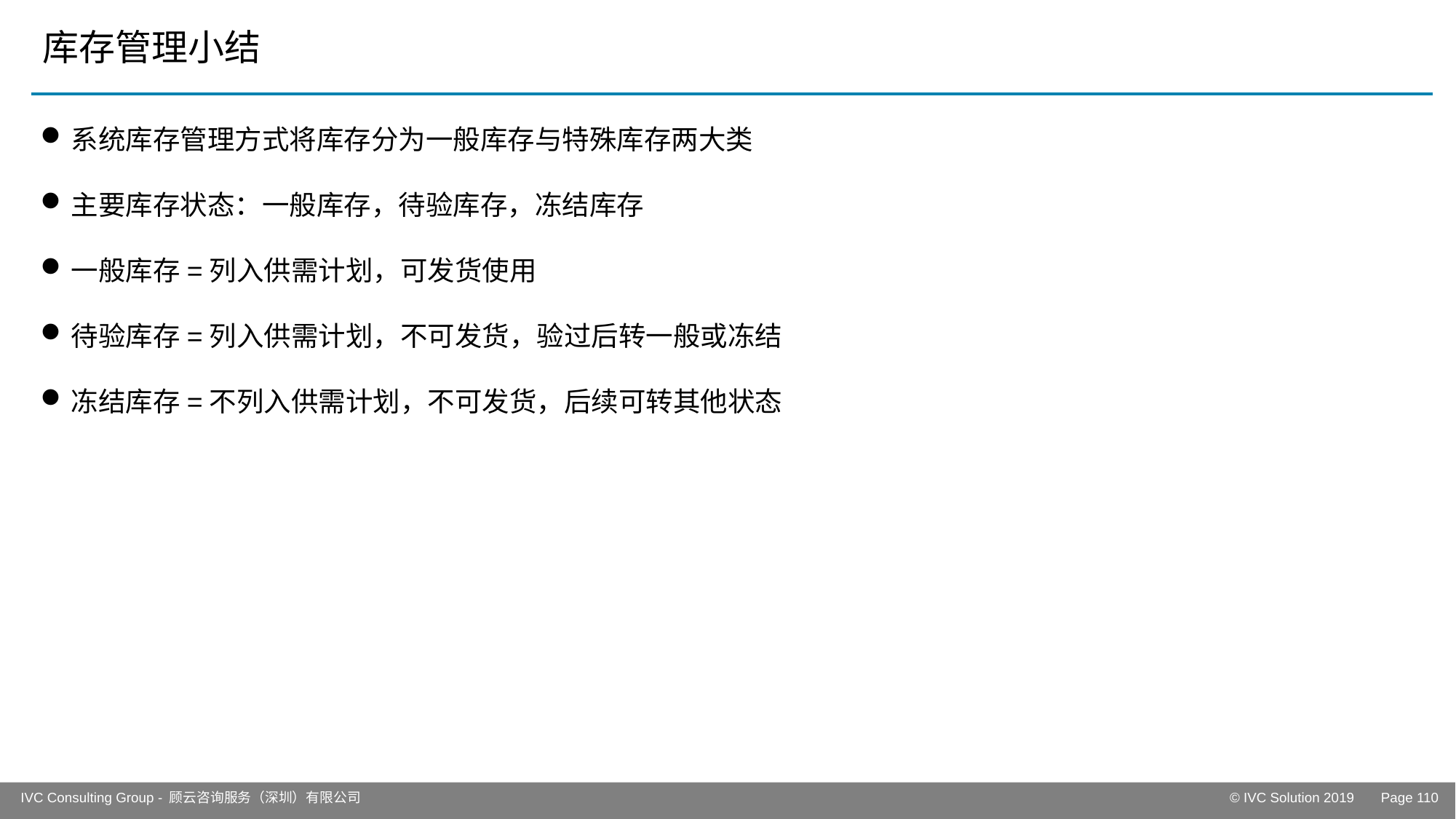

# 库存管理小结
系统库存管理方式将库存分为一般库存与特殊库存两大类

主要库存状态：一般库存，待验库存，冻结库存

一般库存=列入供需计划，可发货使用

待验库存=列入供需计划，不可发货，验过后转一般或冻结

冻结库存=不列入供需计划，不可发货，后续可转其他状态